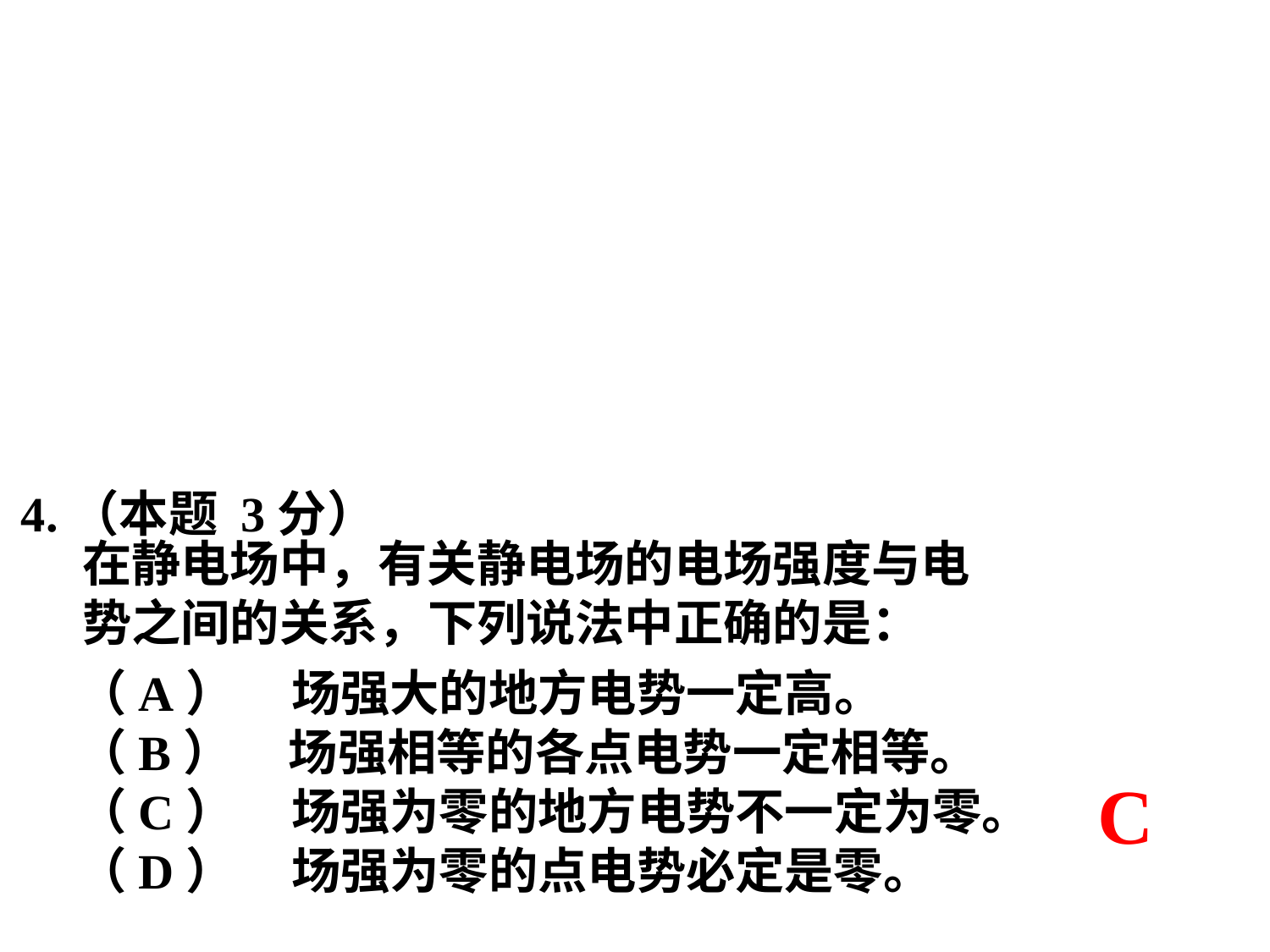

4.（本题 3分）
在静电场中，有关静电场的电场强度与电
势之间的关系，下列说法中正确的是：
（A）     场强大的地方电势一定高。
（B）     场强相等的各点电势一定相等。
（C）     场强为零的地方电势不一定为零。
（D）     场强为零的点电势必定是零。
C